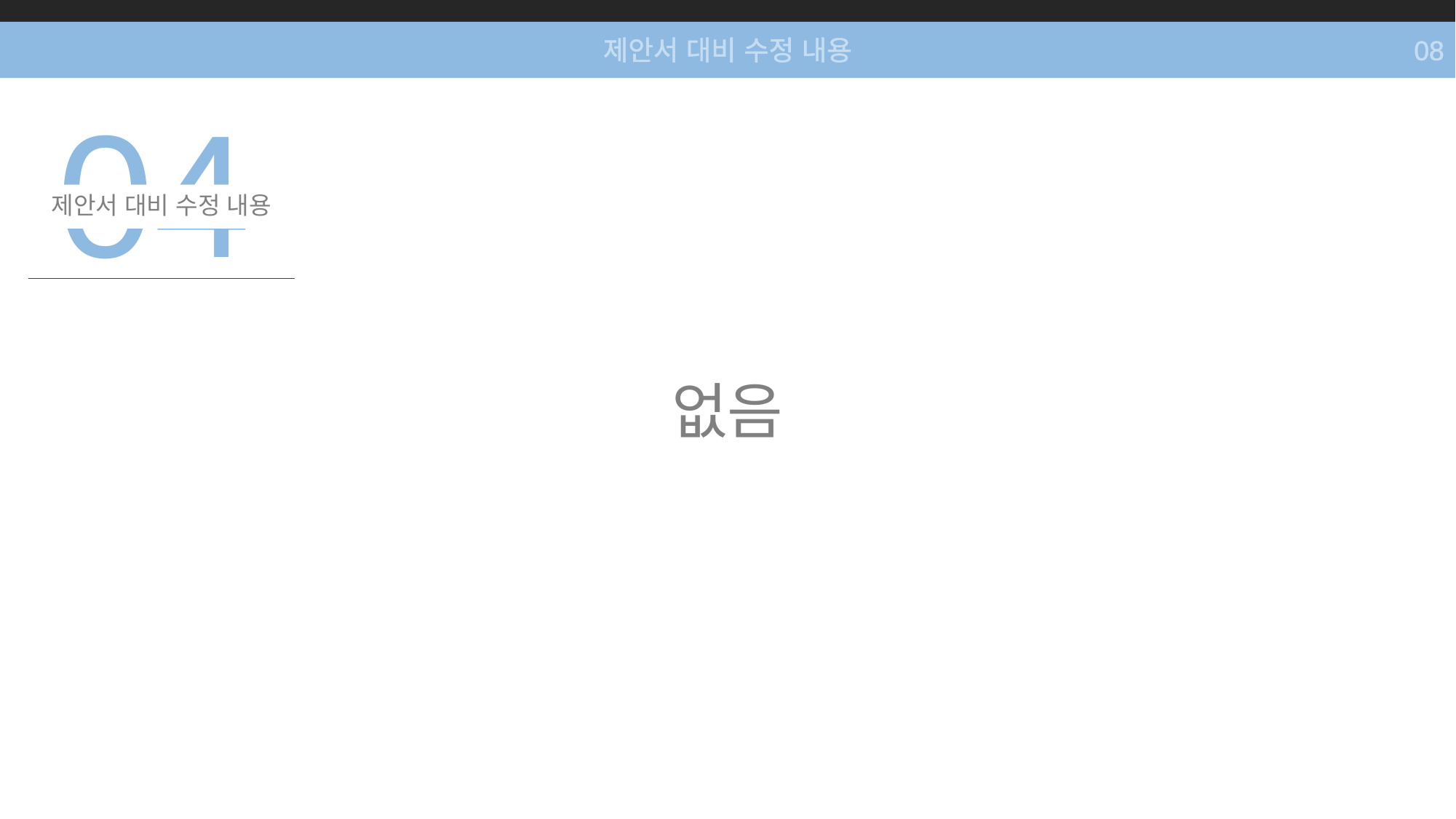

제안서 대비 수정 내용
08
04
제안서 대비 수정 내용

없음